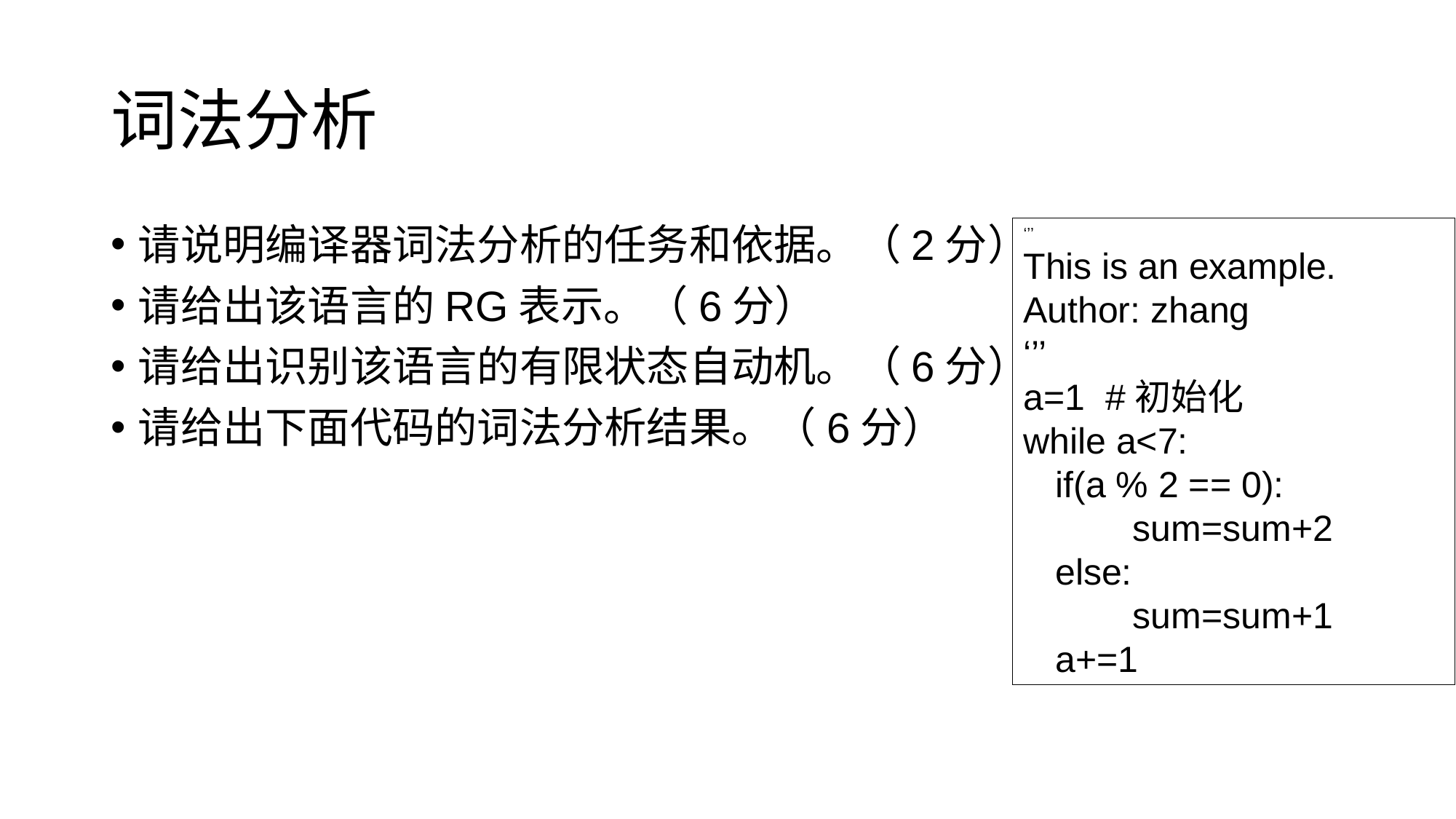

# 词法分析
请说明编译器词法分析的任务和依据。（2分）
请给出该语言的RG表示。（6分）
请给出识别该语言的有限状态自动机。（6分）
请给出下面代码的词法分析结果。（6分）

‘’’
This is an example.
Author: zhang
‘’’
a=1  #初始化
while a<7:
if(a % 2 == 0):
	sum=sum+2
else:
	sum=sum+1
a+=1